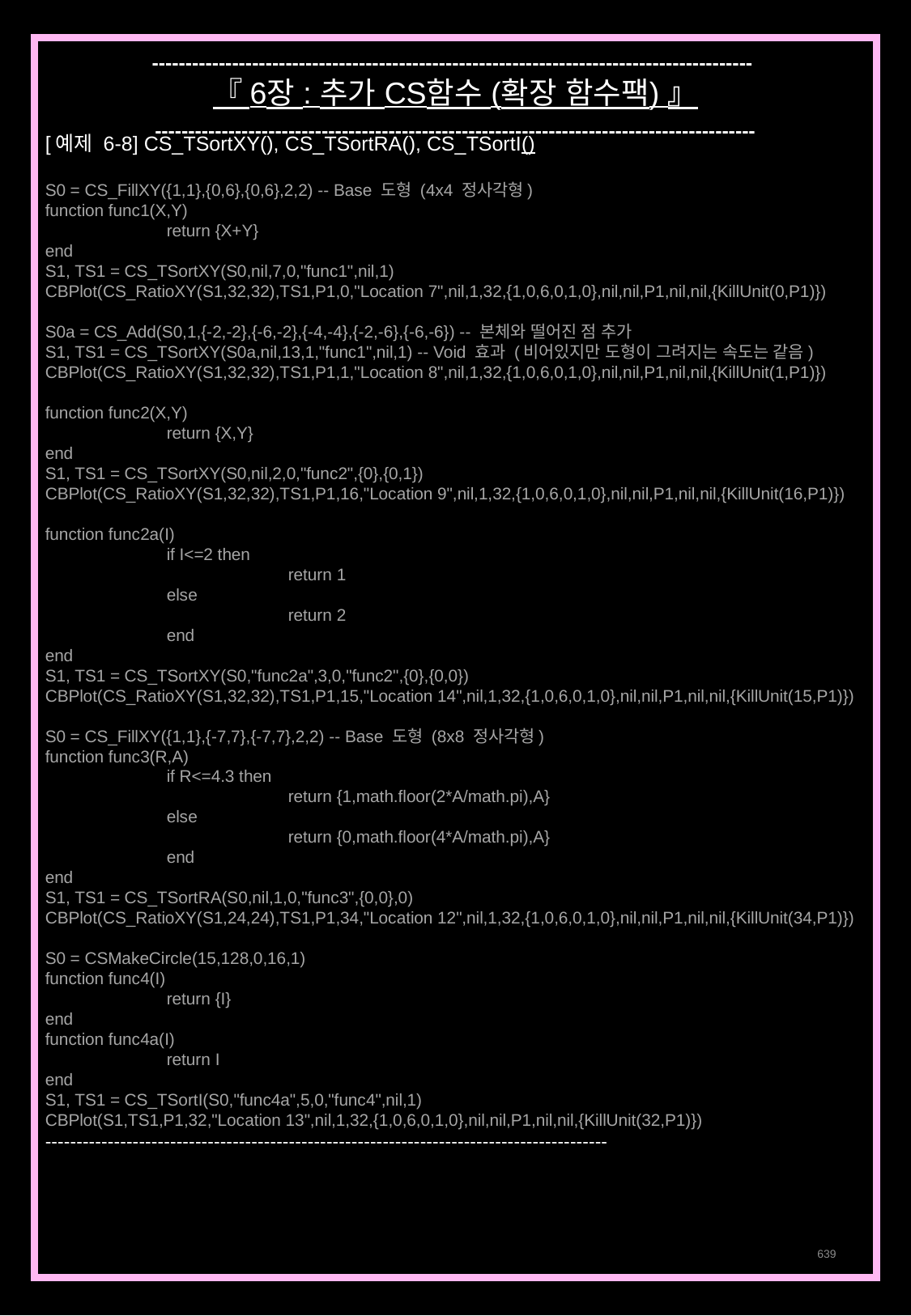

------------------------------------------------------------------------------------------
『 6장 : 추가 CS함수 (확장 함수팩) 』
------------------------------------------------------------------------------------------
[예제 6-8] CS_TSortXY(), CS_TSortRA(), CS_TSortI()

S0 = CS_FillXY({1,1},{0,6},{0,6},2,2) -- Base 도형 (4x4 정사각형)
function func1(X,Y)
	return {X+Y}
end
S1, TS1 = CS_TSortXY(S0,nil,7,0,"func1",nil,1)
CBPlot(CS_RatioXY(S1,32,32),TS1,P1,0,"Location 7",nil,1,32,{1,0,6,0,1,0},nil,nil,P1,nil,nil,{KillUnit(0,P1)})

S0a = CS_Add(S0,1,{-2,-2},{-6,-2},{-4,-4},{-2,-6},{-6,-6}) -- 본체와 떨어진 점 추가
S1, TS1 = CS_TSortXY(S0a,nil,13,1,"func1",nil,1) -- Void 효과 (비어있지만 도형이 그려지는 속도는 같음)
CBPlot(CS_RatioXY(S1,32,32),TS1,P1,1,"Location 8",nil,1,32,{1,0,6,0,1,0},nil,nil,P1,nil,nil,{KillUnit(1,P1)})

function func2(X,Y)
	return {X,Y}
end
S1, TS1 = CS_TSortXY(S0,nil,2,0,"func2",{0},{0,1})
CBPlot(CS_RatioXY(S1,32,32),TS1,P1,16,"Location 9",nil,1,32,{1,0,6,0,1,0},nil,nil,P1,nil,nil,{KillUnit(16,P1)})

function func2a(I)
	if I<=2 then
		return 1
	else
		return 2
	end
end
S1, TS1 = CS_TSortXY(S0,"func2a",3,0,"func2",{0},{0,0})
CBPlot(CS_RatioXY(S1,32,32),TS1,P1,15,"Location 14",nil,1,32,{1,0,6,0,1,0},nil,nil,P1,nil,nil,{KillUnit(15,P1)})

S0 = CS_FillXY({1,1},{-7,7},{-7,7},2,2) -- Base 도형 (8x8 정사각형)
function func3(R,A)
	if R<=4.3 then
		return {1,math.floor(2*A/math.pi),A}
	else
		return {0,math.floor(4*A/math.pi),A}
	end
end
S1, TS1 = CS_TSortRA(S0,nil,1,0,"func3",{0,0},0)
CBPlot(CS_RatioXY(S1,24,24),TS1,P1,34,"Location 12",nil,1,32,{1,0,6,0,1,0},nil,nil,P1,nil,nil,{KillUnit(34,P1)})

S0 = CSMakeCircle(15,128,0,16,1)
function func4(I)
	return {I}
end
function func4a(I)
	return I
end
S1, TS1 = CS_TSortI(S0,"func4a",5,0,"func4",nil,1)
CBPlot(S1,TS1,P1,32,"Location 13",nil,1,32,{1,0,6,0,1,0},nil,nil,P1,nil,nil,{KillUnit(32,P1)})
------------------------------------------------------------------------------------------
639